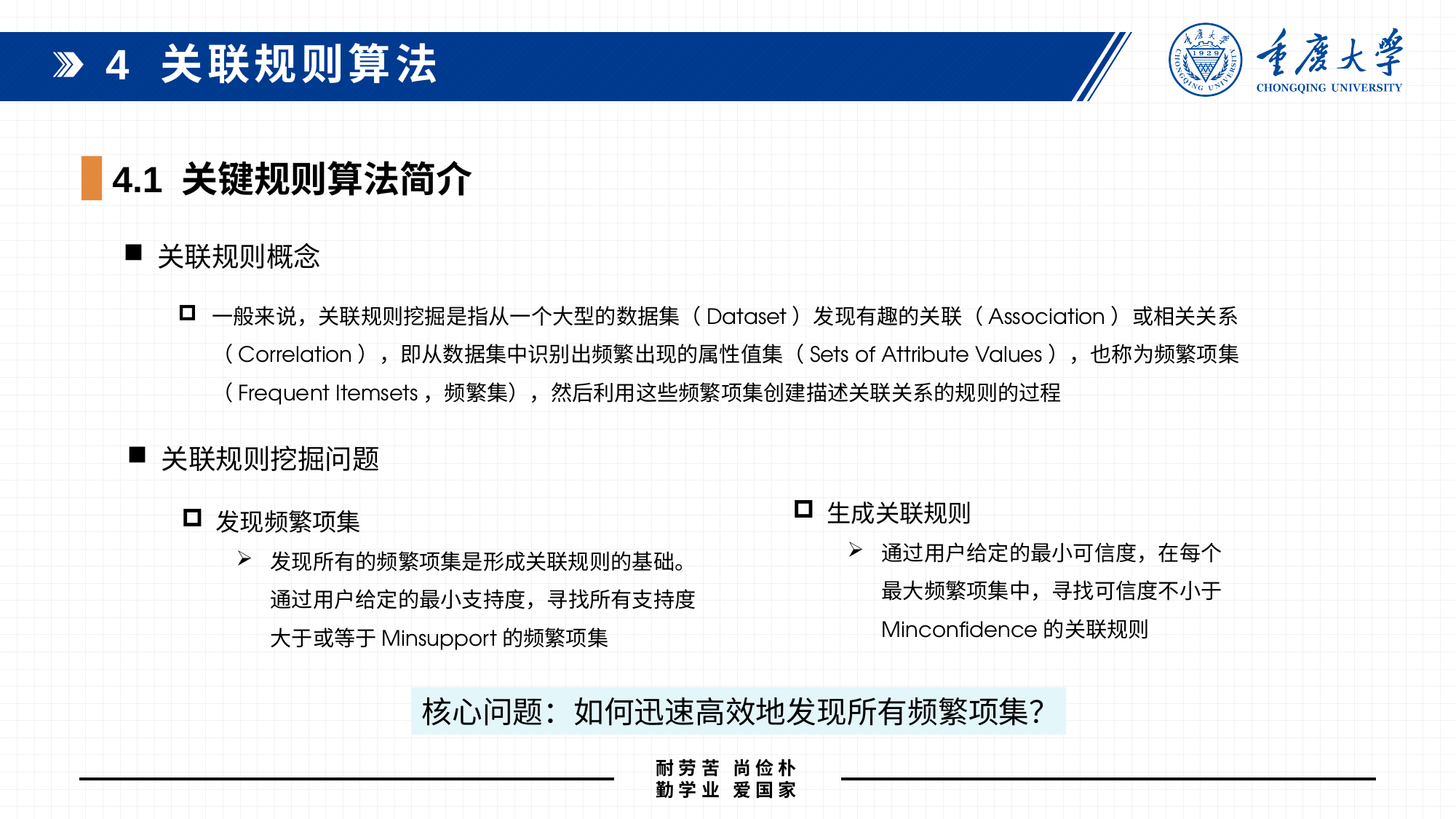

4 关联规则算法
4.1 关键规则算法简介
关联规则概念

一般来说，关联规则挖掘是指从一个大型的数据集（Dataset）发现有趣的关联（Association）或相关关系（Correlation），即从数据集中识别出频繁出现的属性值集（Sets of Attribute Values），也称为频繁项集（Frequent Itemsets，频繁集），然后利用这些频繁项集创建描述关联关系的规则的过程
关联规则挖掘问题

发现频繁项集
发现所有的频繁项集是形成关联规则的基础。通过用户给定的最小支持度，寻找所有支持度大于或等于Minsupport的频繁项集

生成关联规则
通过用户给定的最小可信度，在每个最大频繁项集中，寻找可信度不小于Minconfidence的关联规则
核心问题：如何迅速高效地发现所有频繁项集？